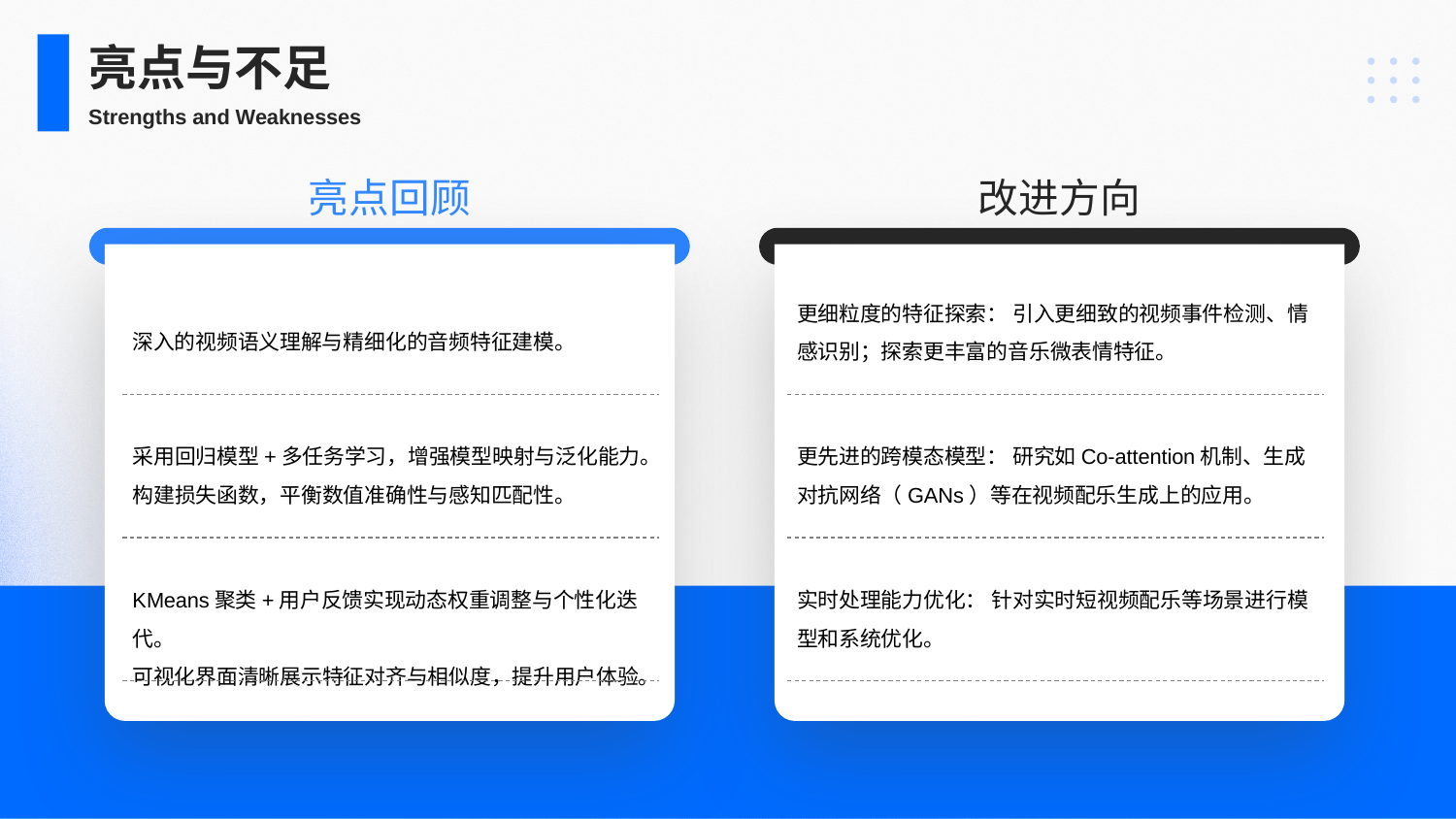

亮点与不足

Strengths and Weaknesses
亮点回顾
改进方向

更细粒度的特征探索： 引入更细致的视频事件检测、情感识别；探索更丰富的音乐微表情特征。
深入的视频语义理解与精细化的音频特征建模。
采用回归模型+多任务学习，增强模型映射与泛化能力。
构建损失函数，平衡数值准确性与感知匹配性。
KMeans聚类+用户反馈实现动态权重调整与个性化迭代。
可视化界面清晰展示特征对齐与相似度，提升用户体验。
更先进的跨模态模型： 研究如Co-attention机制、生成对抗网络（GANs）等在视频配乐生成上的应用。
实时处理能力优化： 针对实时短视频配乐等场景进行模型和系统优化。